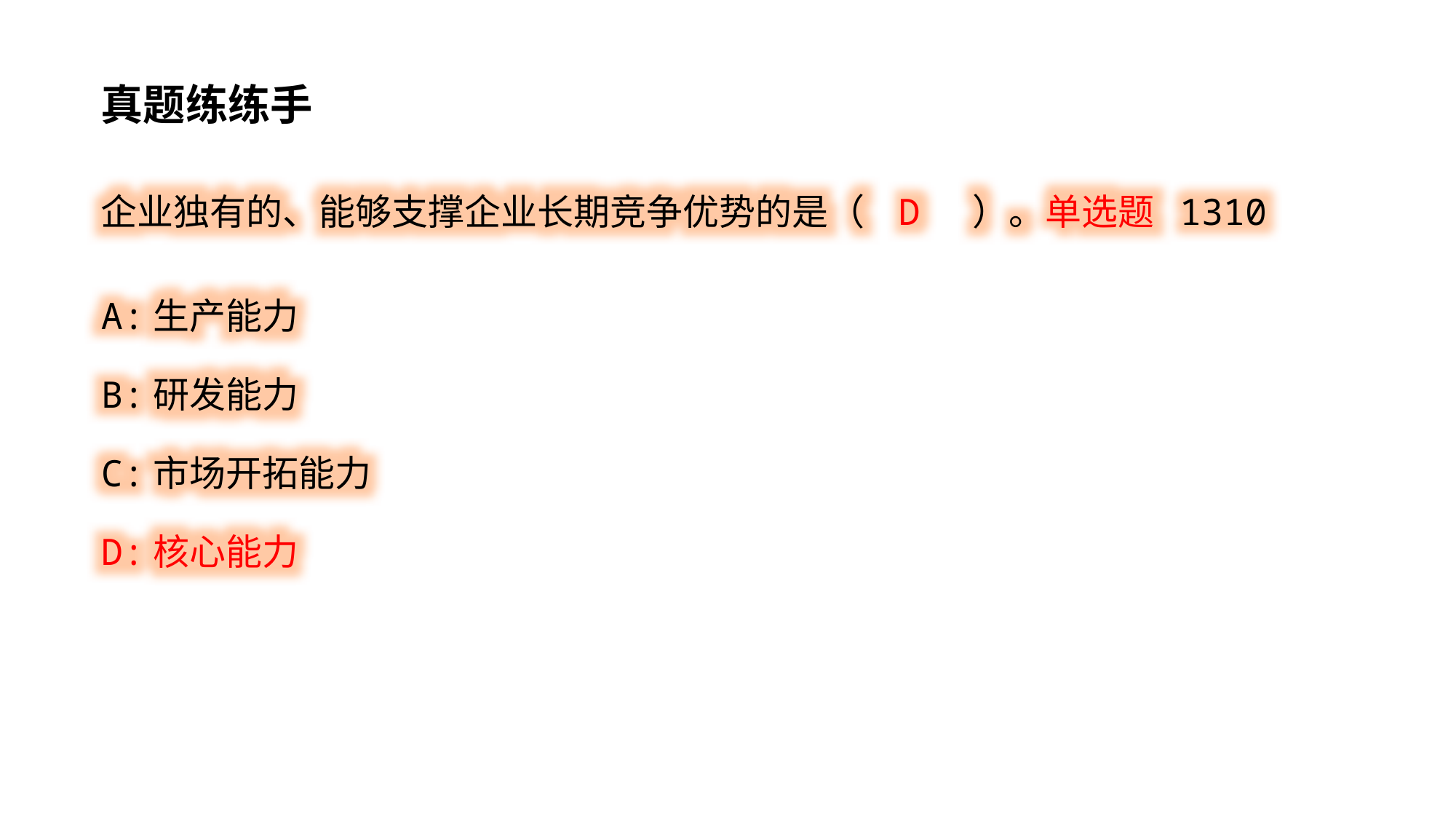

真题练练手
企业独有的、能够支撑企业长期竞争优势的是（   D  ）。单选题  1310

A:生产能力

B:研发能力

C:市场开拓能力

D:核心能力